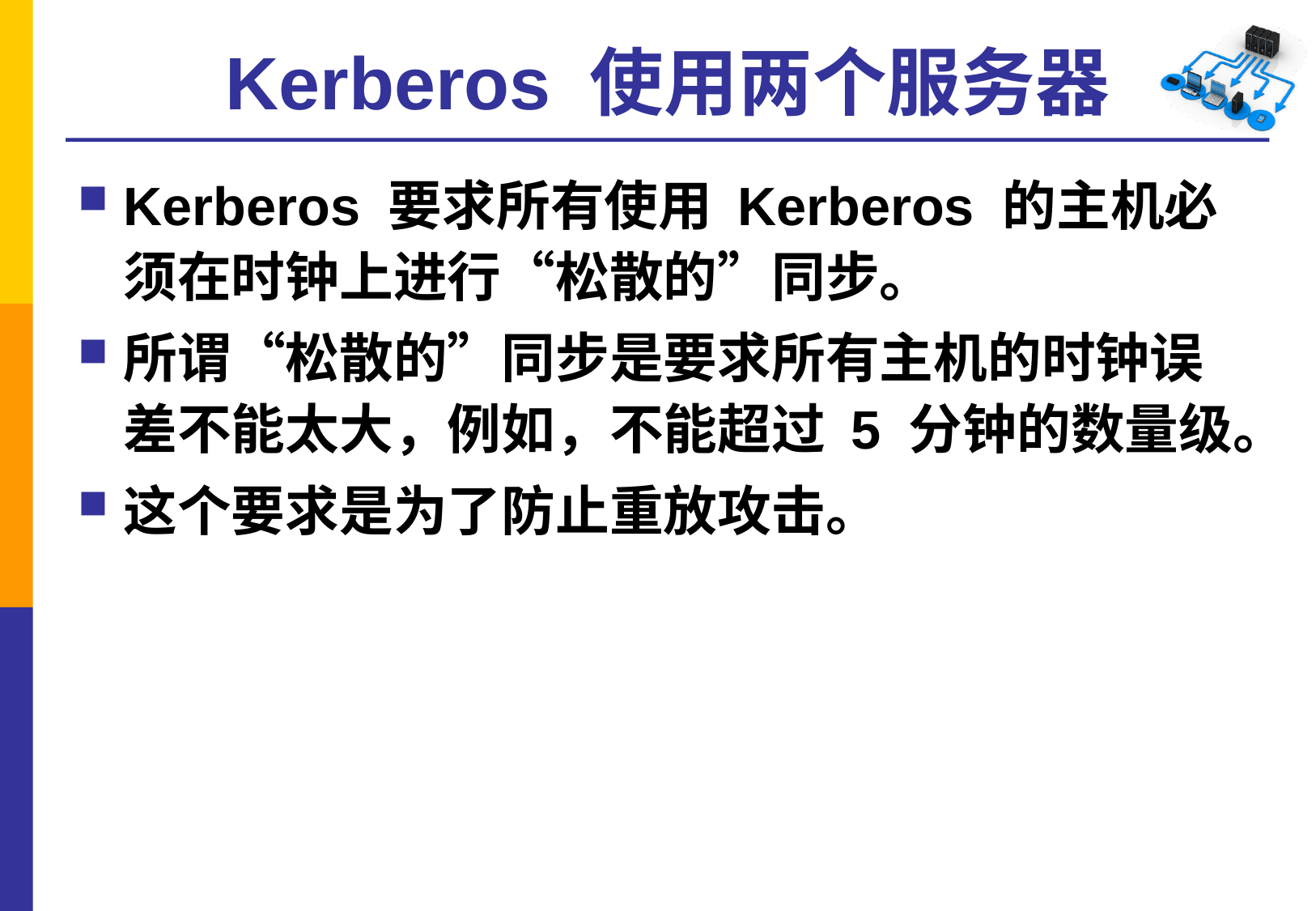

# Kerberos 使用两个服务器
Kerberos 要求所有使用 Kerberos 的主机必须在时钟上进行“松散的”同步。
所谓“松散的”同步是要求所有主机的时钟误差不能太大，例如，不能超过 5 分钟的数量级。
这个要求是为了防止重放攻击。